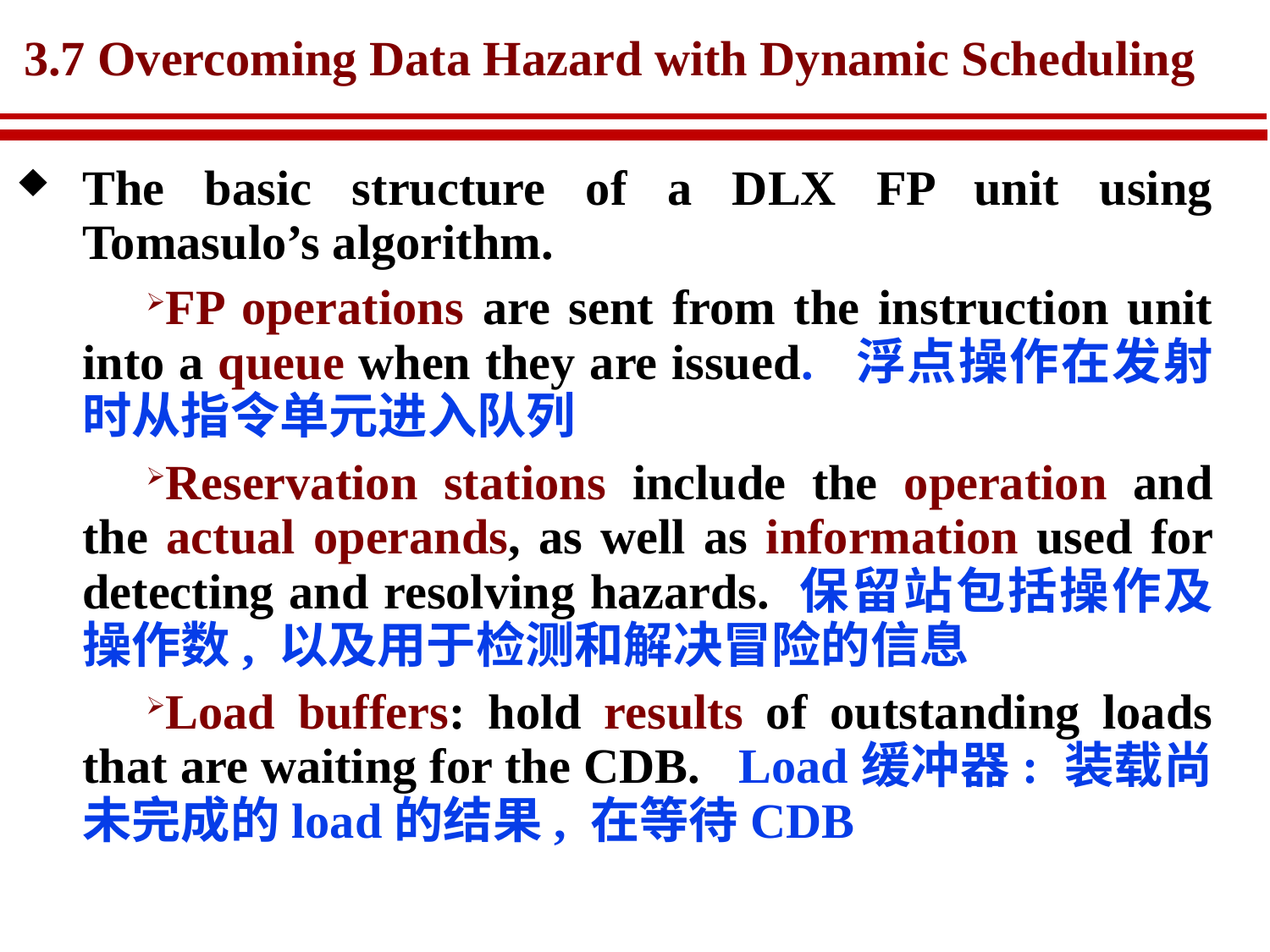

# 3.7 Overcoming Data Hazard with Dynamic Scheduling
The basic structure of a DLX FP unit using Tomasulo’s algorithm.
FP operations are sent from the instruction unit into a queue when they are issued.  浮点操作在发射时从指令单元进入队列
Reservation stations include the operation and the actual operands, as well as information used for detecting and resolving hazards. 保留站包括操作及操作数, 以及用于检测和解决冒险的信息
Load buffers: hold results of outstanding loads that are waiting for the CDB.   Load缓冲器: 装载尚未完成的load的结果, 在等待CDB